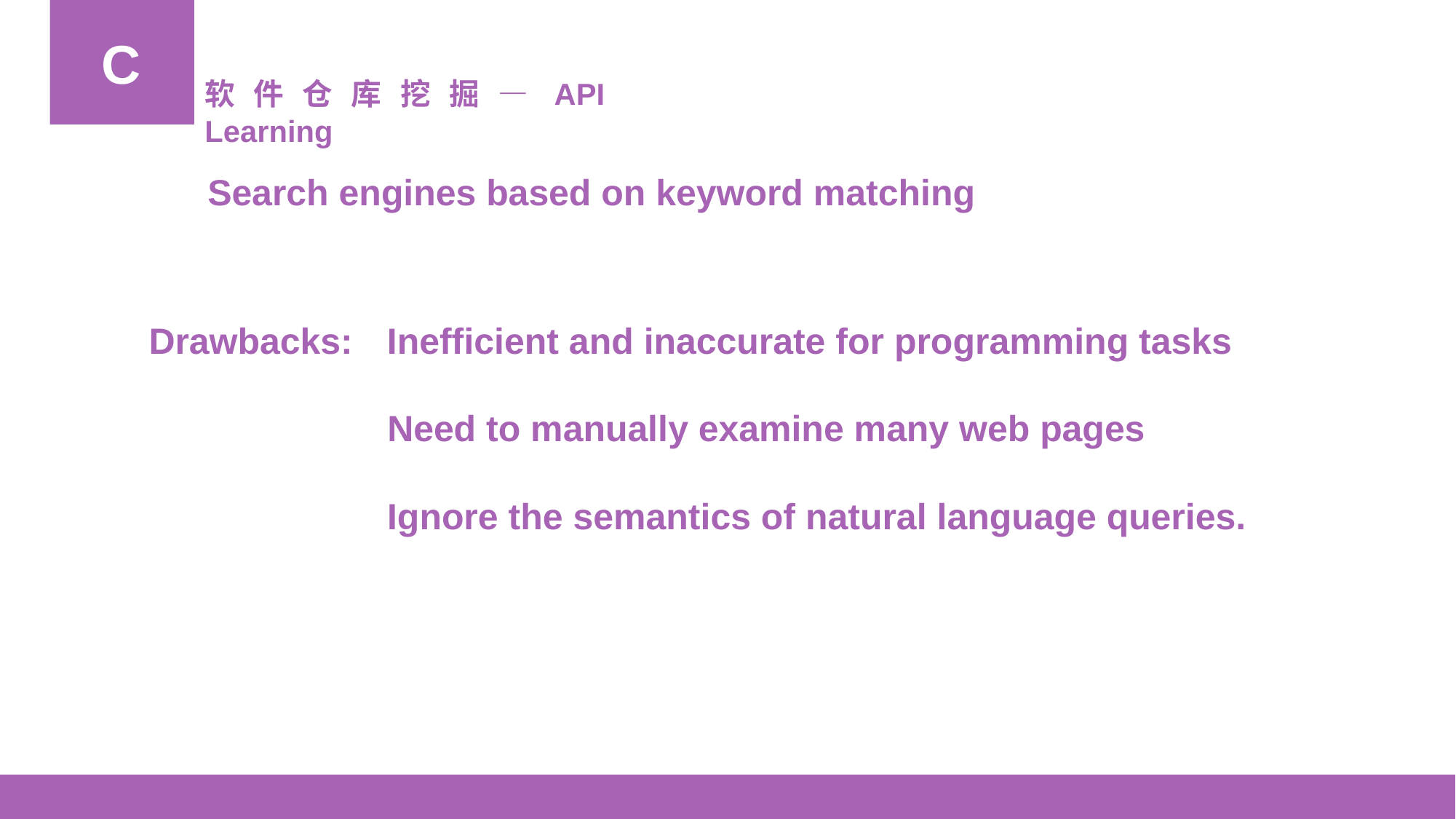

C
软件仓库挖掘—API Learning
Search engines based on keyword matching
Drawbacks:
Inefficient and inaccurate for programming tasks
Need to manually examine many web pages
Ignore the semantics of natural language queries.